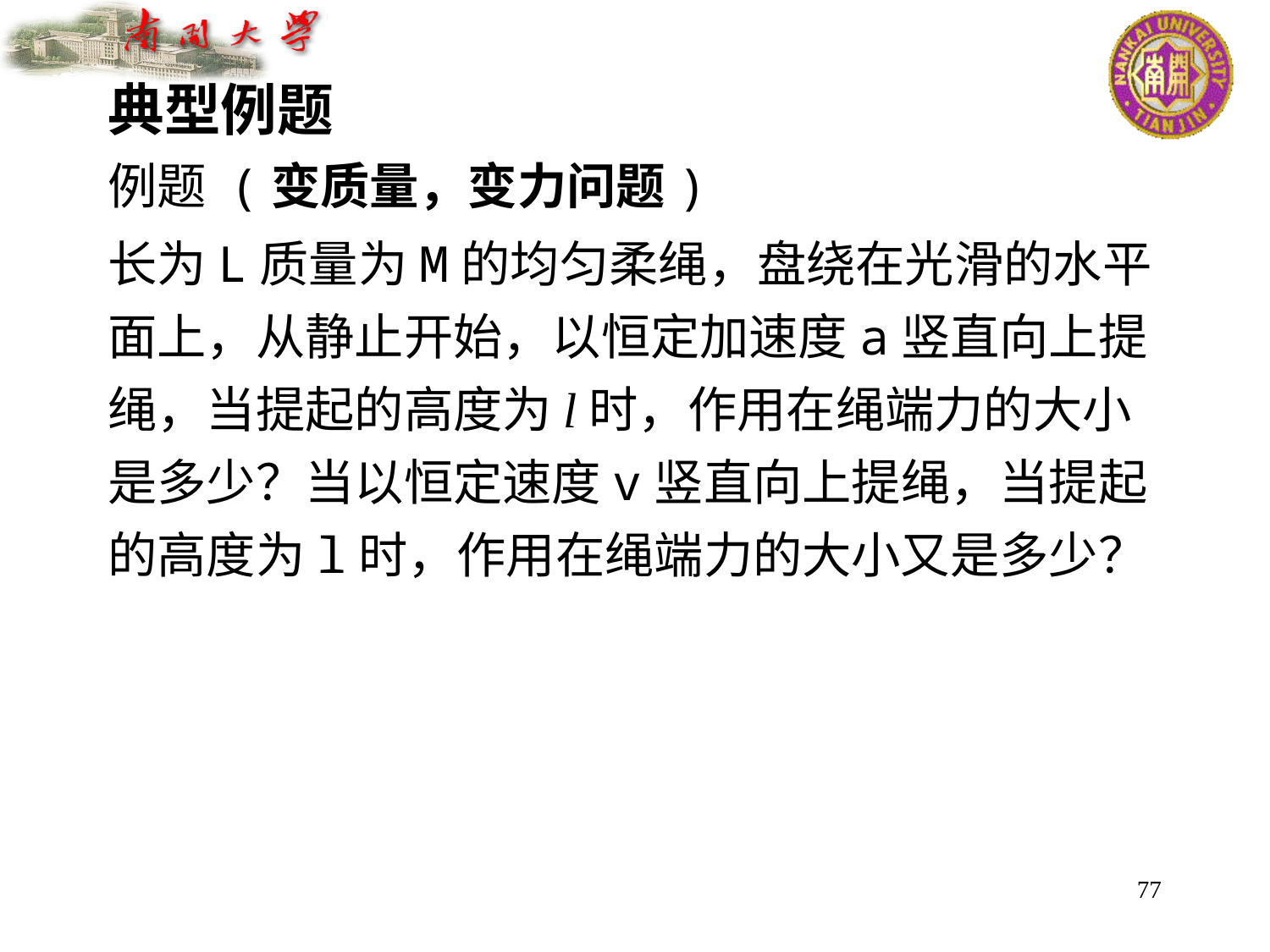

# 典型例题 例题 (变质量，变力问题)
长为L质量为M的均匀柔绳，盘绕在光滑的水平面上，从静止开始，以恒定加速度a竖直向上提绳，当提起的高度为l时，作用在绳端力的大小是多少？当以恒定速度v竖直向上提绳，当提起的高度为l时，作用在绳端力的大小又是多少？
77